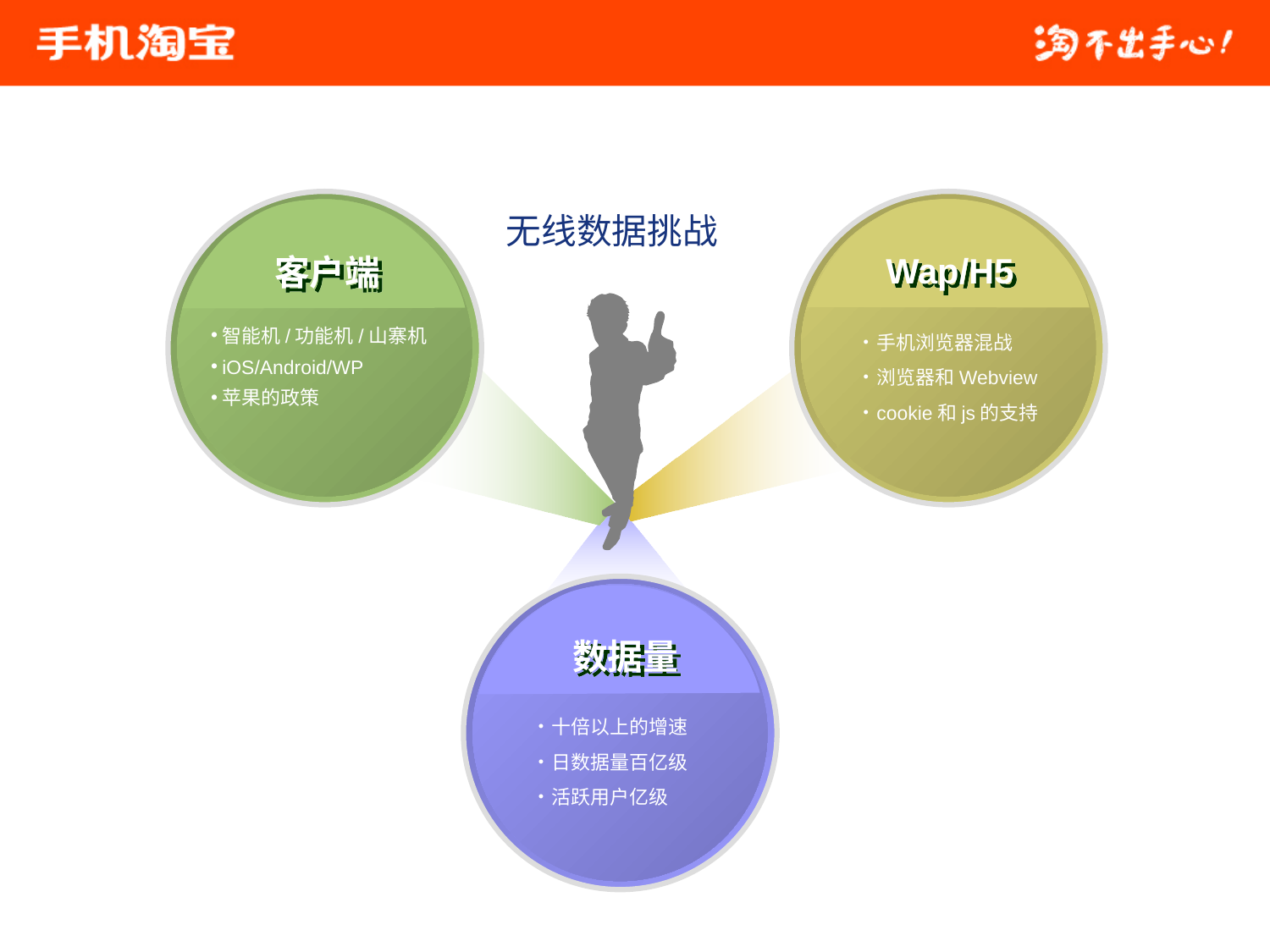

无线数据挑战
Wap/H5
客户端

智能机/功能机/山寨机
iOS/Android/WP
苹果的政策
手机浏览器混战
浏览器和Webview
cookie和js的支持

数据量
十倍以上的增速
日数据量百亿级
活跃用户亿级